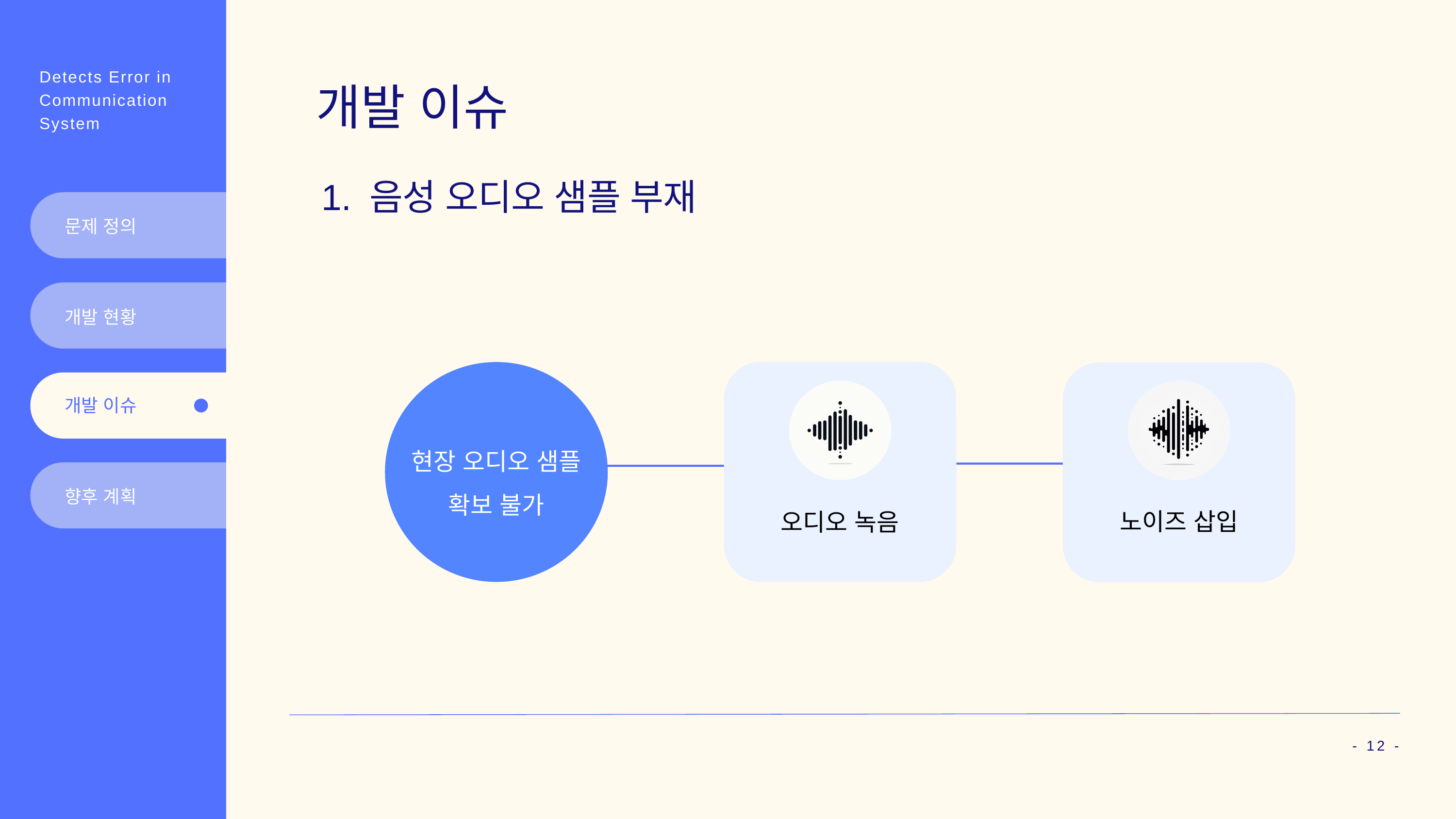

Detects Error in
Communication
System
개발 이슈
1. 음성 오디오 샘플 부재

문제 정의

개발 현황

현장 오디오 샘플
확보 불가

개발 이슈

향후 계획

노이즈 삽입
오디오 녹음

- 12 -